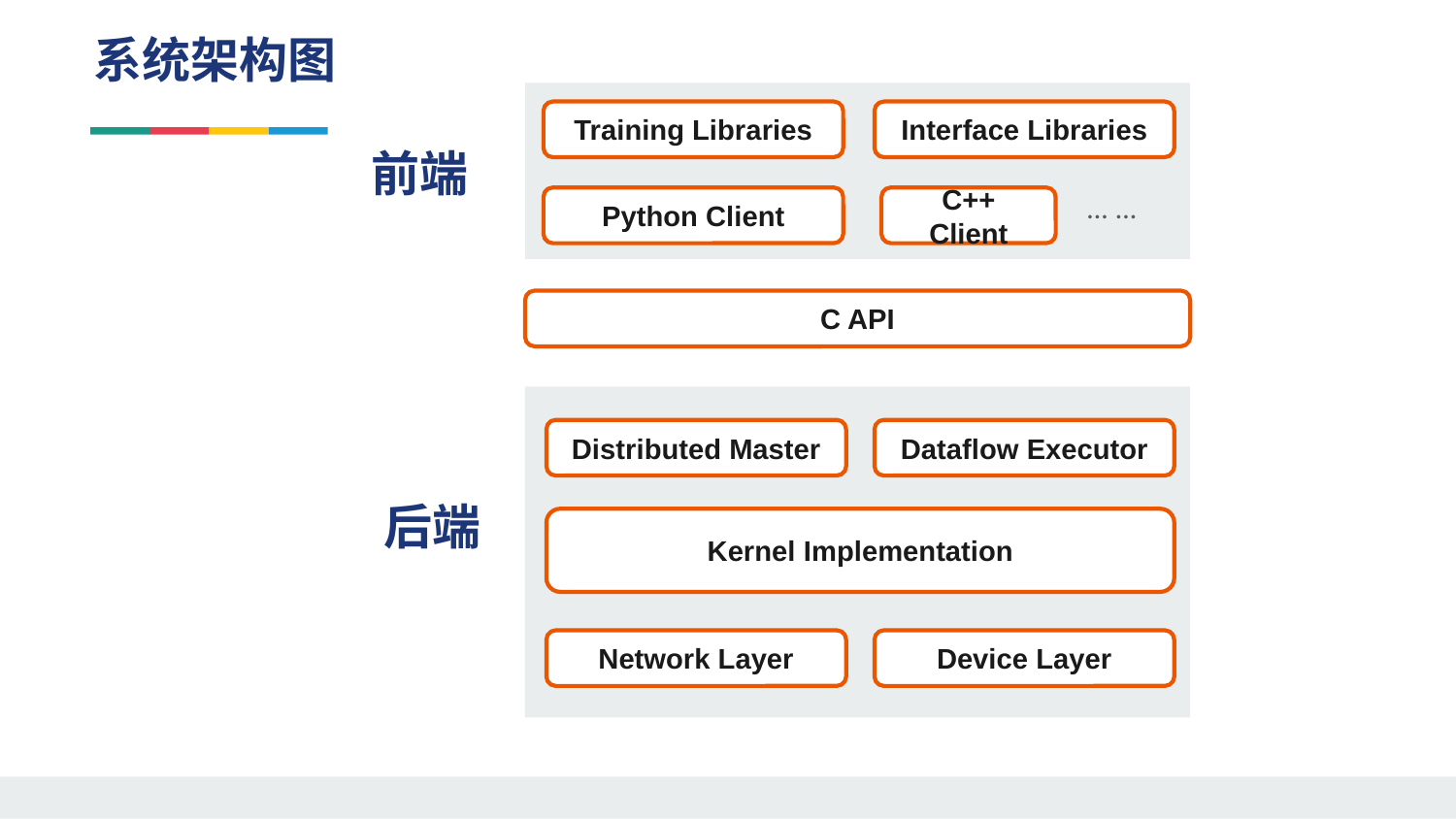

系统架构图

Training Libraries
Interface Libraries
前端
… …
Python Client
C++ Client
C API

Distributed Master
Dataflow Executor
后端
Kernel Implementation
Network Layer
Device Layer